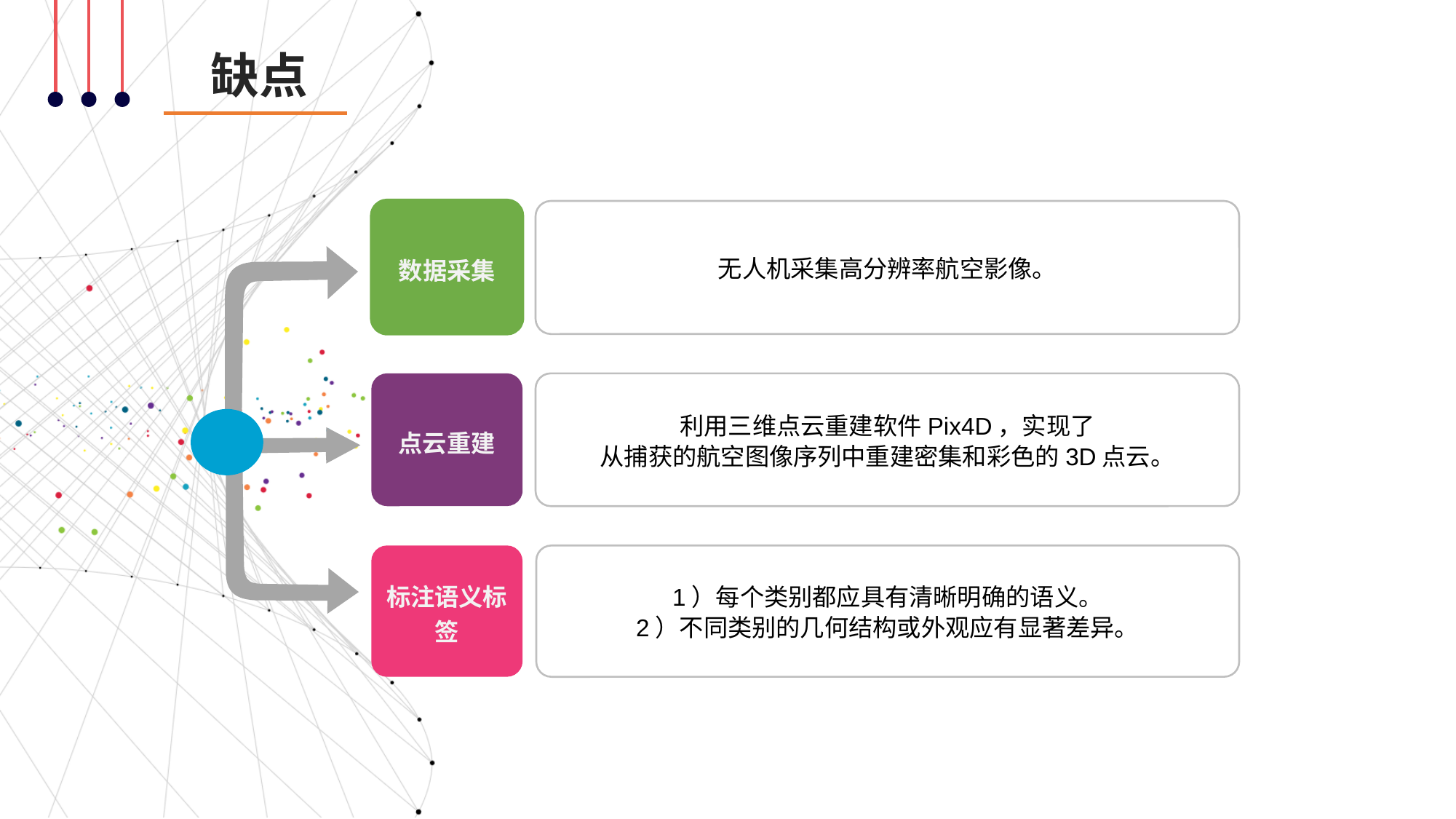

缺点
数据采集
无人机采集高分辨率航空影像。

点云重建
利用三维点云重建软件Pix4D，实现了
从捕获的航空图像序列中重建密集和彩色的3D点云。

标注语义标签
1）每个类别都应具有清晰明确的语义。
2）不同类别的几何结构或外观应有显著差异。